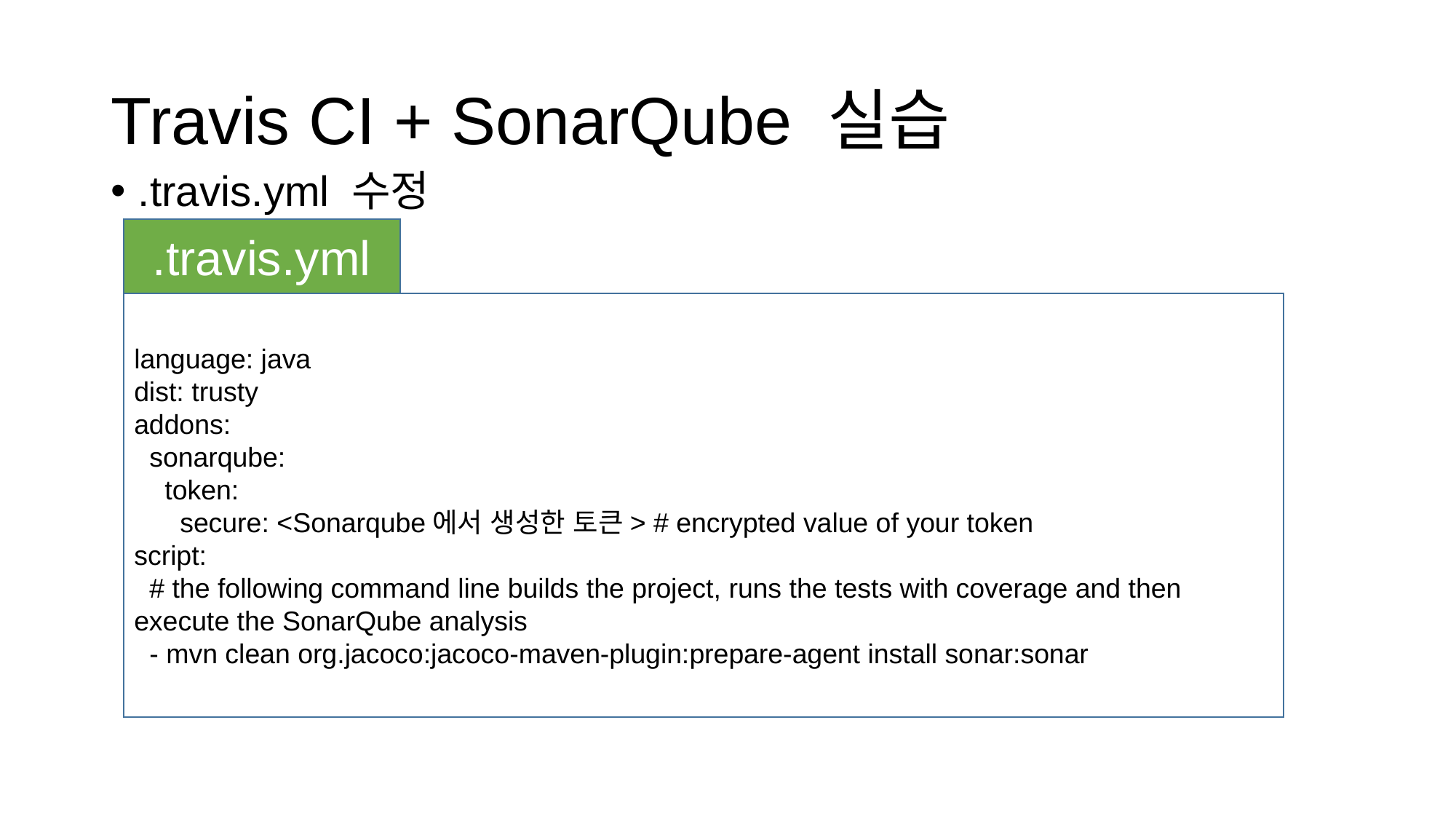

# Travis CI + SonarQube 실습
.travis.yml 수정

.travis.yml
language: java
dist: trusty
addons:
  sonarqube:
    token:
      secure: <Sonarqube에서 생성한 토큰> # encrypted value of your token
script:
  # the following command line builds the project, runs the tests with coverage and then execute the SonarQube analysis
  - mvn clean org.jacoco:jacoco-maven-plugin:prepare-agent install sonar:sonar